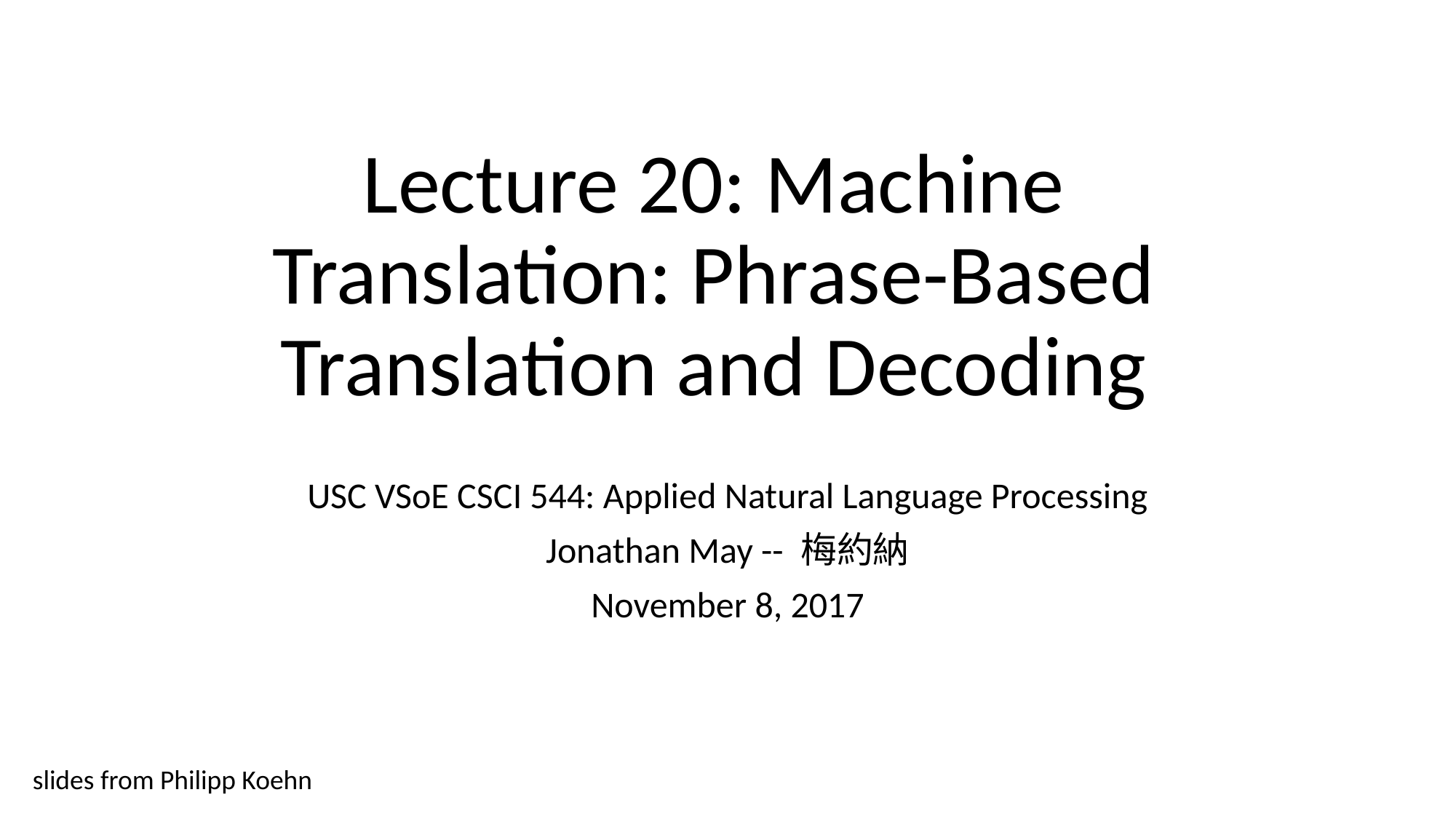

# Lecture 20: Machine Translation: Phrase-Based Translation and Decoding
USC VSoE CSCI 544: Applied Natural Language Processing
Jonathan May -- 梅約納
November 8, 2017
slides from Philipp Koehn